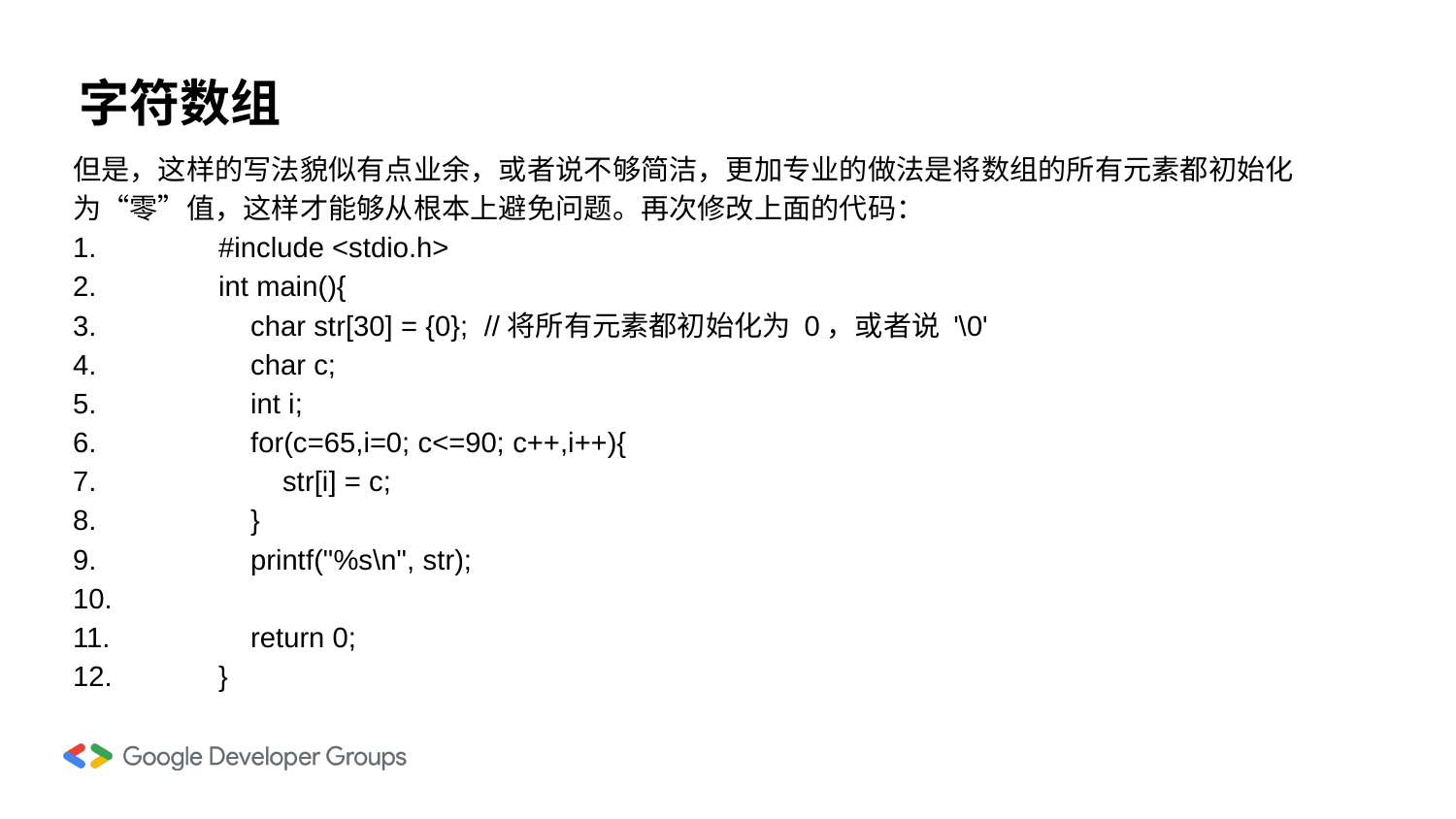

# 字符数组
但是，这样的写法貌似有点业余，或者说不够简洁，更加专业的做法是将数组的所有元素都初始化为“零”值，这样才能够从根本上避免问题。再次修改上面的代码：
1.	#include <stdio.h>
2.	int main(){
3.	    char str[30] = {0};  //将所有元素都初始化为 0，或者说 '\0'
4.	    char c;
5.	    int i;
6.	    for(c=65,i=0; c<=90; c++,i++){
7.	        str[i] = c;
8.	    }
9.	    printf("%s\n", str);
10.
11.	    return 0;
12.	}